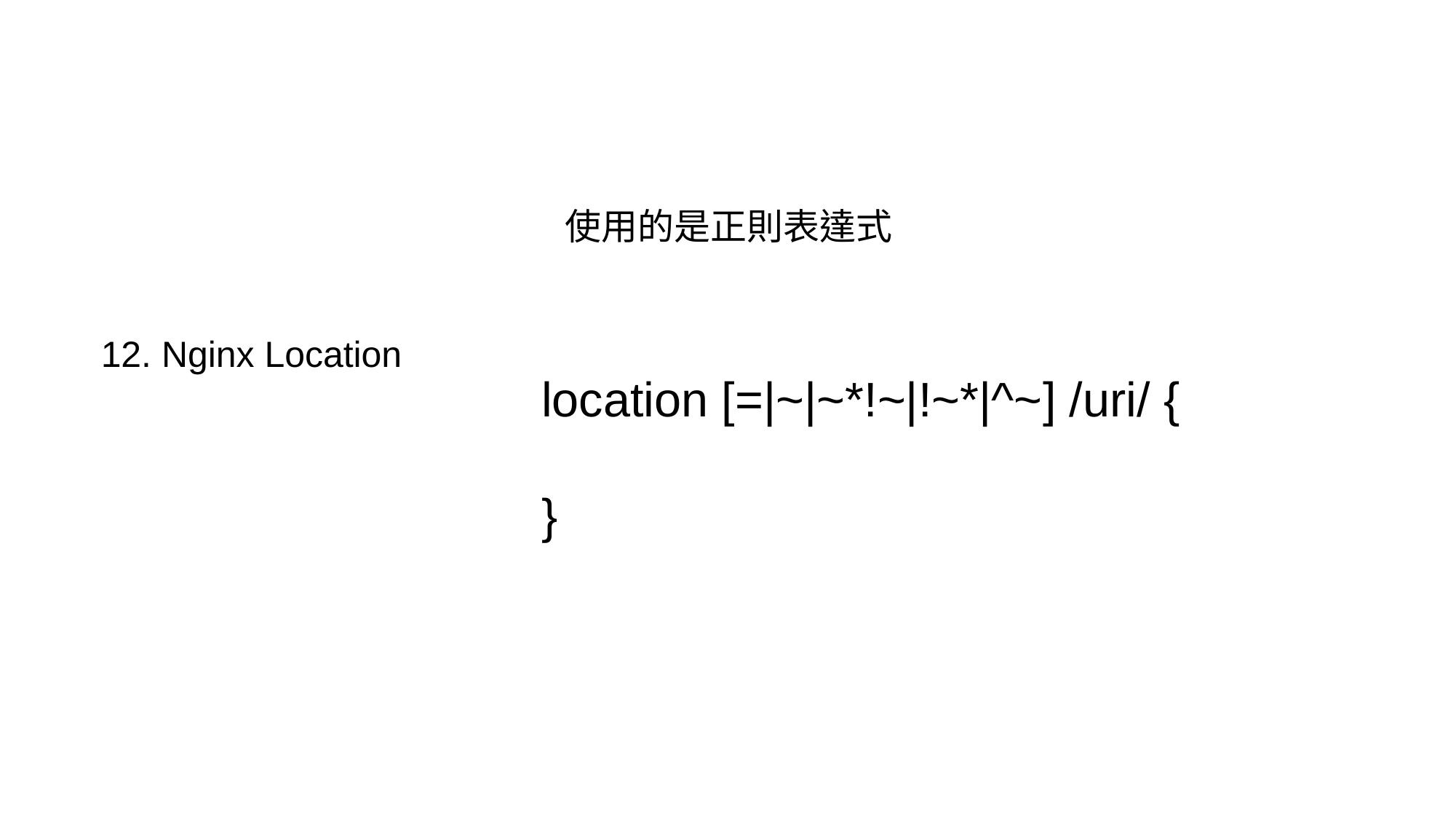

使用的是正則表達式
12. Nginx Location
location [=|~|~*!~|!~*|^~] /uri/ {

}